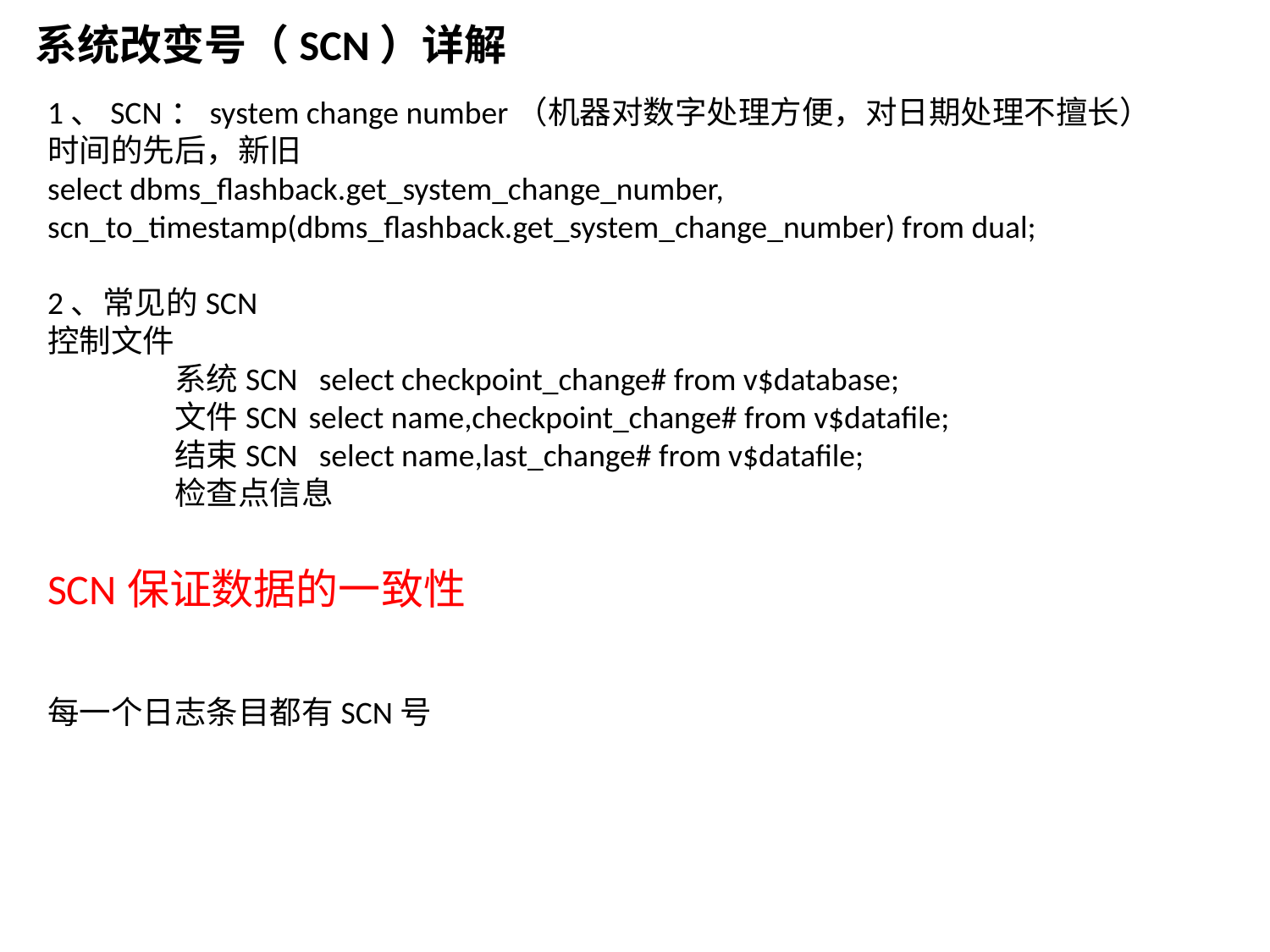

系统改变号（SCN）详解
1、SCN：system change number（机器对数字处理方便，对日期处理不擅长）
时间的先后，新旧
select dbms_flashback.get_system_change_number, scn_to_timestamp(dbms_flashback.get_system_change_number) from dual;

2、常见的SCN
控制文件
	系统SCN   select checkpoint_change# from v$database;
	文件SCN	 select name,checkpoint_change# from v$datafile;
	结束SCN   select name,last_change# from v$datafile;
	检查点信息

SCN保证数据的一致性
每一个日志条目都有SCN号